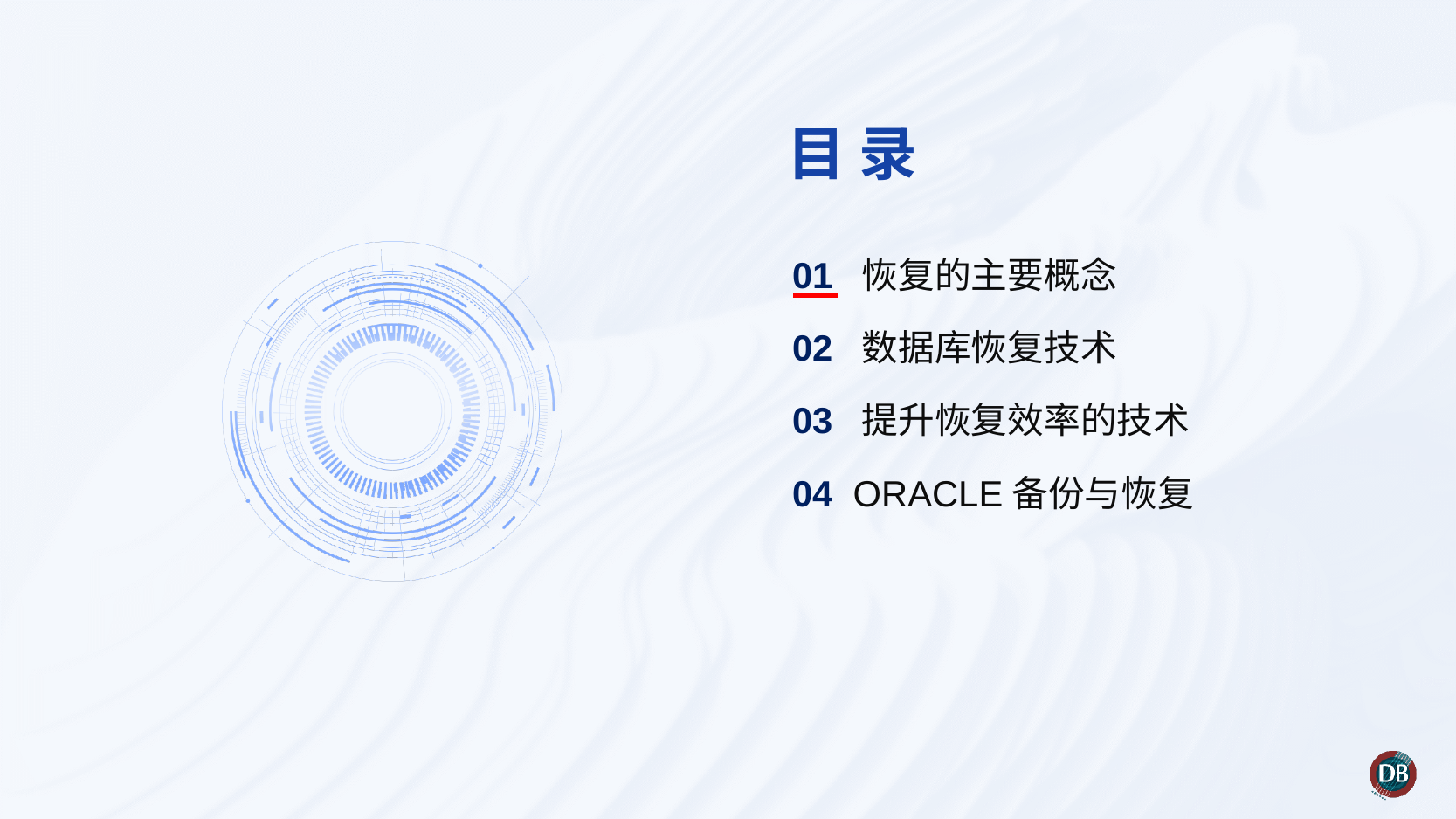

01  恢复的主要概念
02  数据库恢复技术
03  提升恢复效率的技术
04  ORACLE备份与恢复